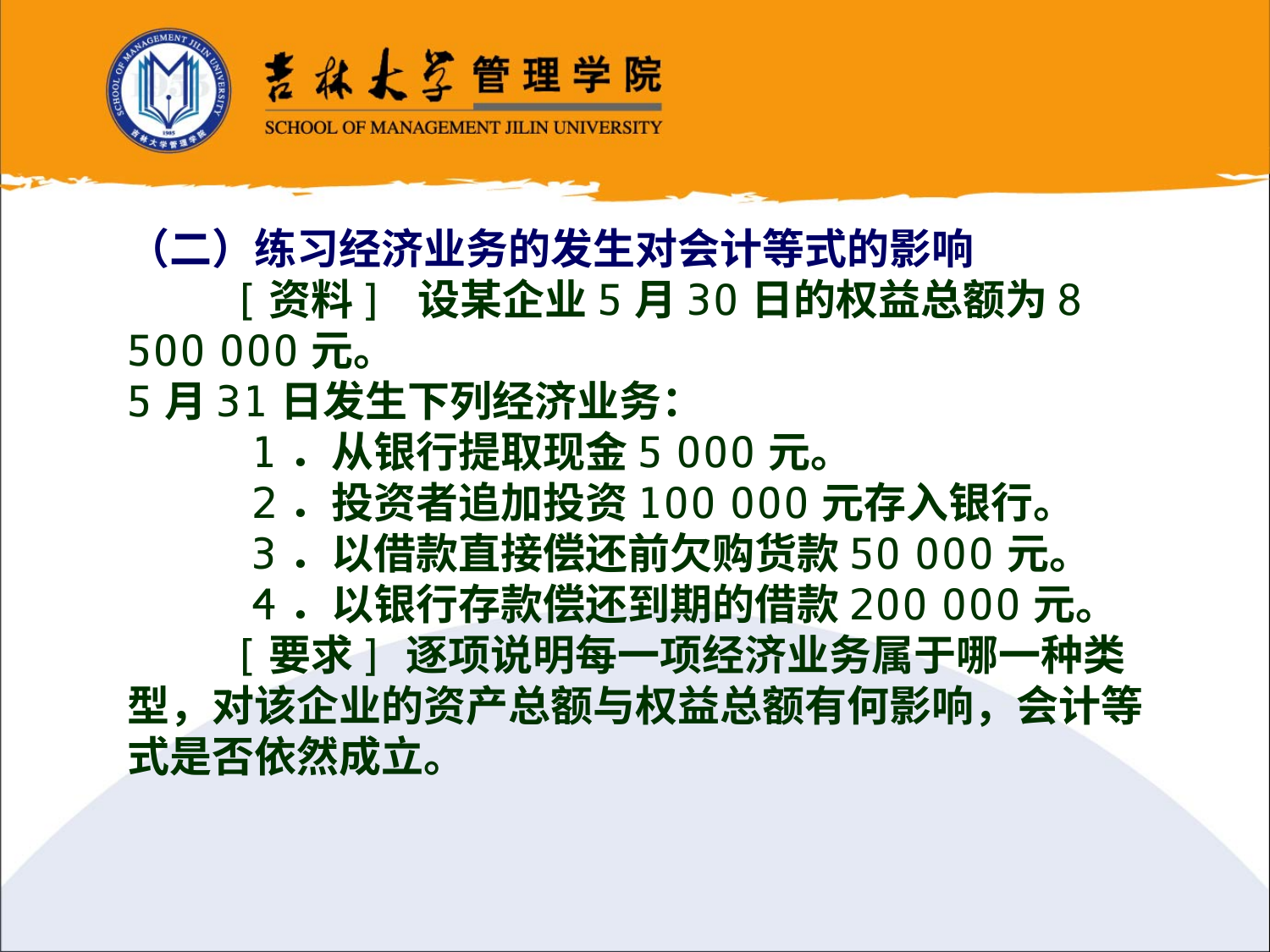

（二）练习经济业务的发生对会计等式的影响
         [资料]  设某企业5月30日的权益总额为8 500 000元。
5月31日发生下列经济业务：
          1．从银行提取现金5 000元。
          2．投资者追加投资100 000元存入银行。
          3．以借款直接偿还前欠购货款50 000元。
          4．以银行存款偿还到期的借款200 000元。
         [要求] 逐项说明每一项经济业务属于哪一种类型，对该企业的资产总额与权益总额有何影响，会计等式是否依然成立。
37